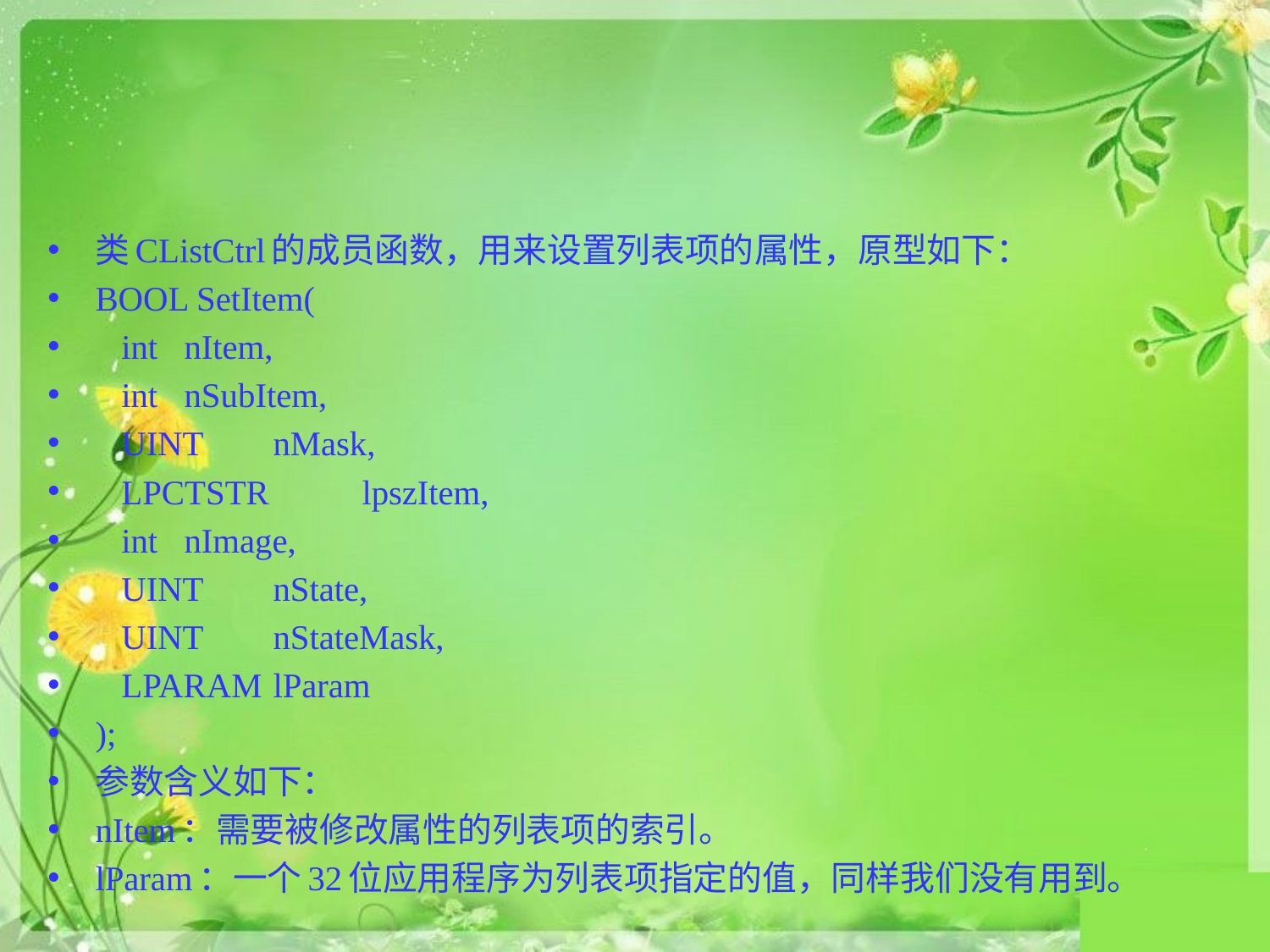

#
类CListCtrl的成员函数，用来设置列表项的属性，原型如下：
BOOL SetItem(
   int 			nItem,
   int 			nSubItem,
   UINT 		nMask,
   LPCTSTR 		lpszItem,
   int 			nImage,
   UINT 		nState,
   UINT 		nStateMask,
   LPARAM 		lParam
);
参数含义如下：
nItem：需要被修改属性的列表项的索引。
lParam：一个32位应用程序为列表项指定的值，同样我们没有用到。